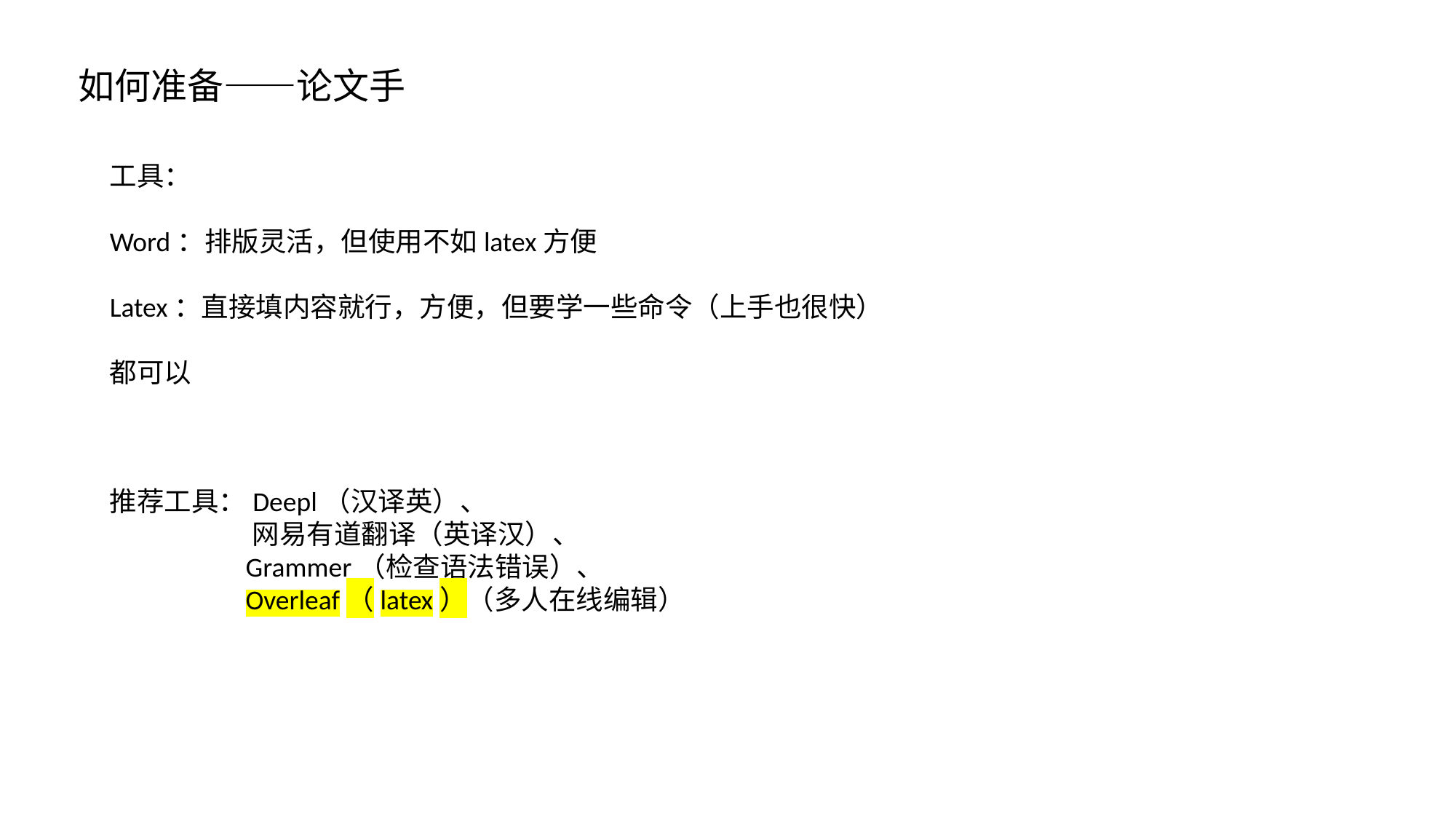

如何准备——论文手
工具：

Word：排版灵活，但使用不如latex方便

Latex：直接填内容就行，方便，但要学一些命令（上手也很快）

都可以
推荐工具：Deepl（汉译英）、
                      网易有道翻译（英译汉）、
                      Grammer（检查语法错误）、
                      Overleaf（latex）（多人在线编辑）